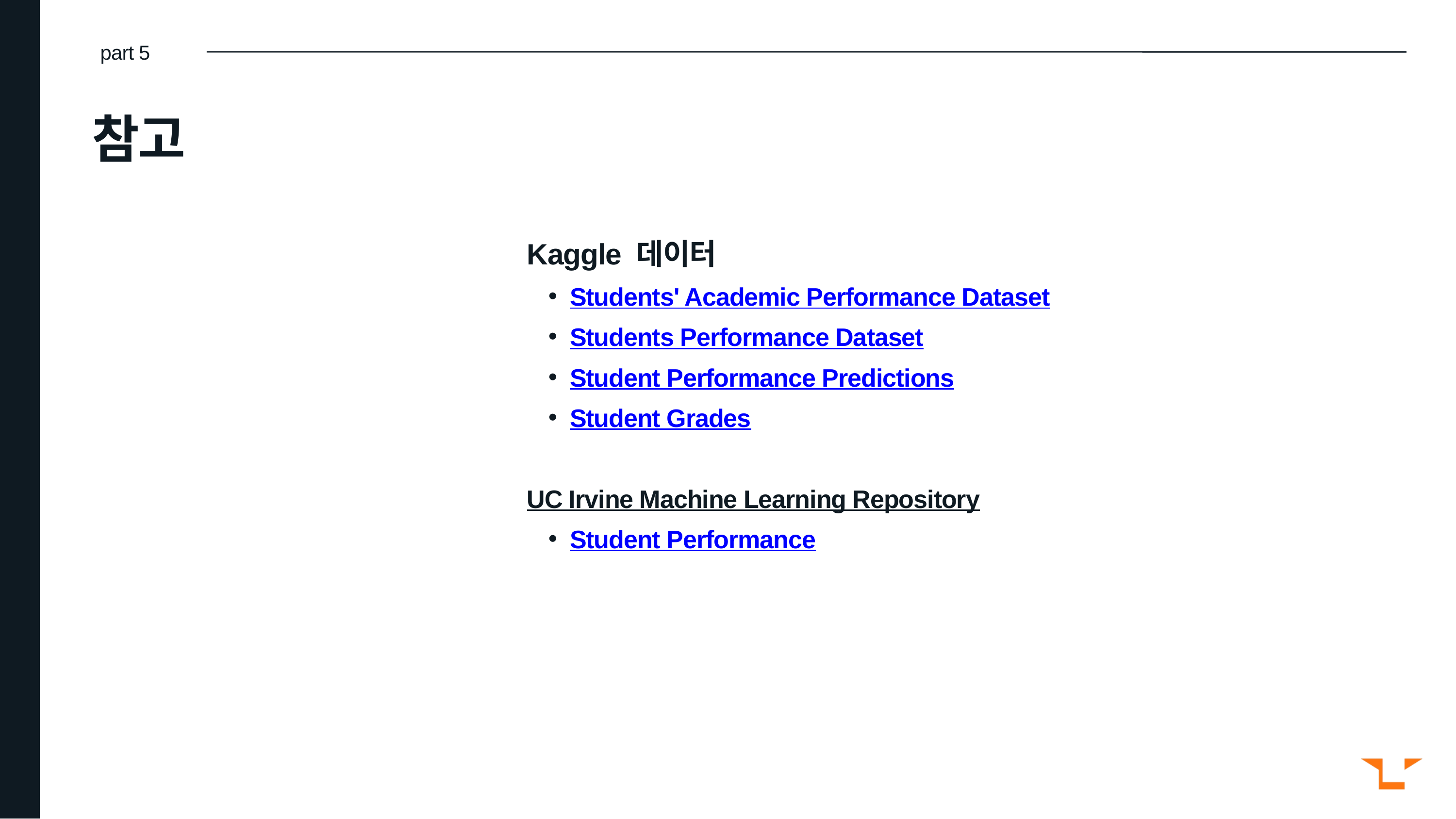

part 5

참고
Kaggle 데이터
Students' Academic Performance Dataset
Students Performance Dataset
Student Performance Predictions
Student Grades

UC Irvine Machine Learning Repository
Student Performance